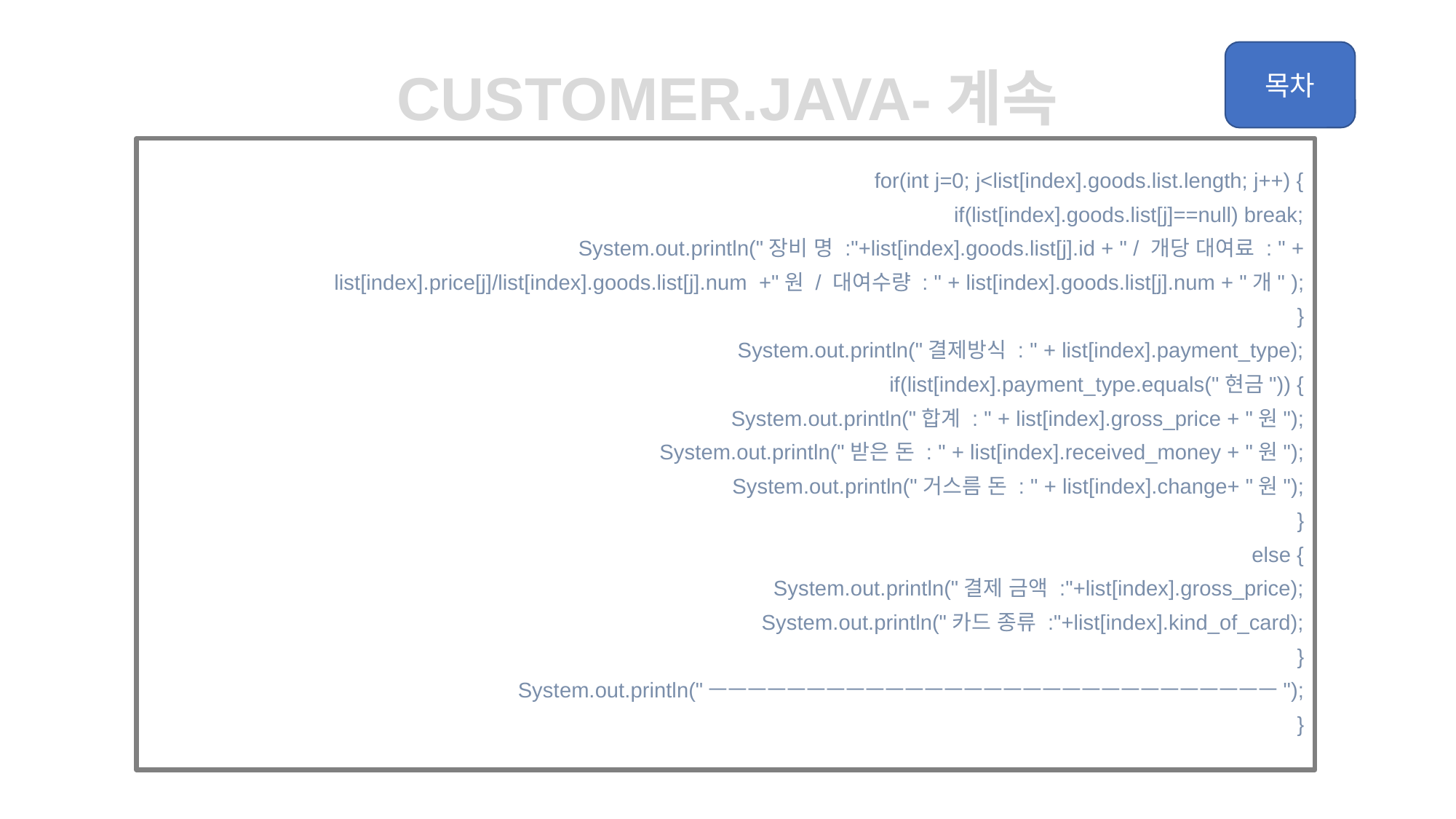

Customer.java-계속

		for(int j=0; j<list[index].goods.list.length; j++) {
			if(list[index].goods.list[j]==null) break;
			System.out.println("장비 명 :"+list[index].goods.list[j].id + " / 개당 대여료 : " +
 list[index].price[j]/list[index].goods.list[j].num  +"원 / 대여수량 : " + list[index].goods.list[j].num + "개" );
		}
		System.out.println("결제방식 : " + list[index].payment_type);
		if(list[index].payment_type.equals("현금")) {
			System.out.println("합계 : " + list[index].gross_price + "원");
			System.out.println("받은 돈 : " + list[index].received_money + "원");
			System.out.println("거스름 돈 : " + list[index].change+ "원");
		}
		else {
			System.out.println("결제 금액 :"+list[index].gross_price);
			System.out.println("카드 종류 :"+list[index].kind_of_card);
		}
		System.out.println("ㅡㅡㅡㅡㅡㅡㅡㅡㅡㅡㅡㅡㅡㅡㅡㅡㅡㅡㅡㅡㅡㅡㅡㅡㅡㅡㅡㅡㅡ");
	}